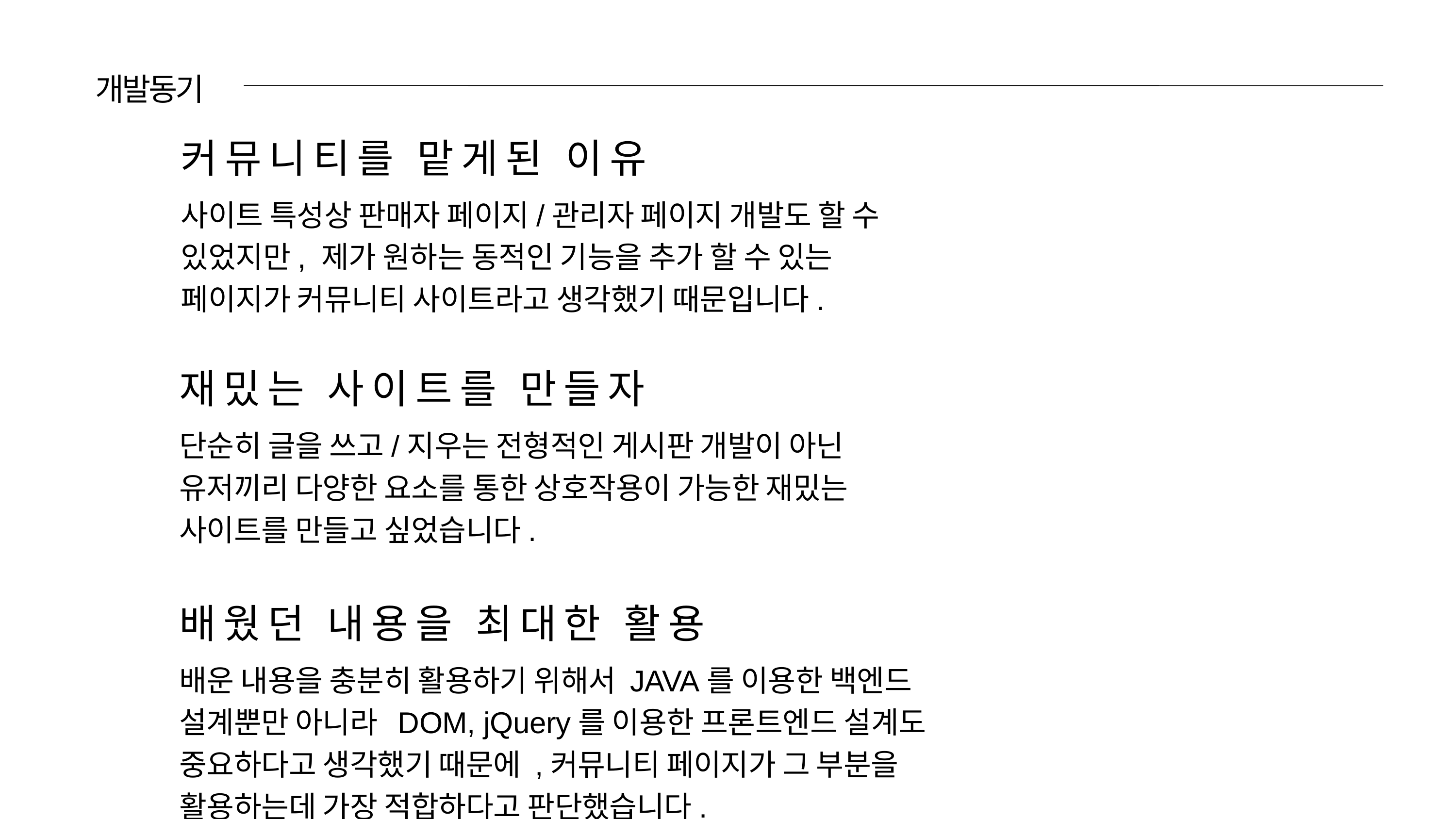

개발동기

커뮤니티를 맡게된 이유

사이트 특성상 판매자 페이지/관리자 페이지 개발도 할 수 있었지만, 제가 원하는 동적인 기능을 추가 할 수 있는 페이지가 커뮤니티 사이트라고 생각했기 때문입니다.
재밌는 사이트를 만들자

단순히 글을 쓰고/지우는 전형적인 게시판 개발이 아닌 유저끼리 다양한 요소를 통한 상호작용이 가능한 재밌는 사이트를 만들고 싶었습니다.

배웠던 내용을 최대한 활용
배운 내용을 충분히 활용하기 위해서 JAVA를 이용한 백엔드 설계뿐만 아니라  DOM, jQuery를 이용한 프론트엔드 설계도 중요하다고 생각했기 때문에 ,커뮤니티 페이지가 그 부분을 활용하는데 가장 적합하다고 판단했습니다.